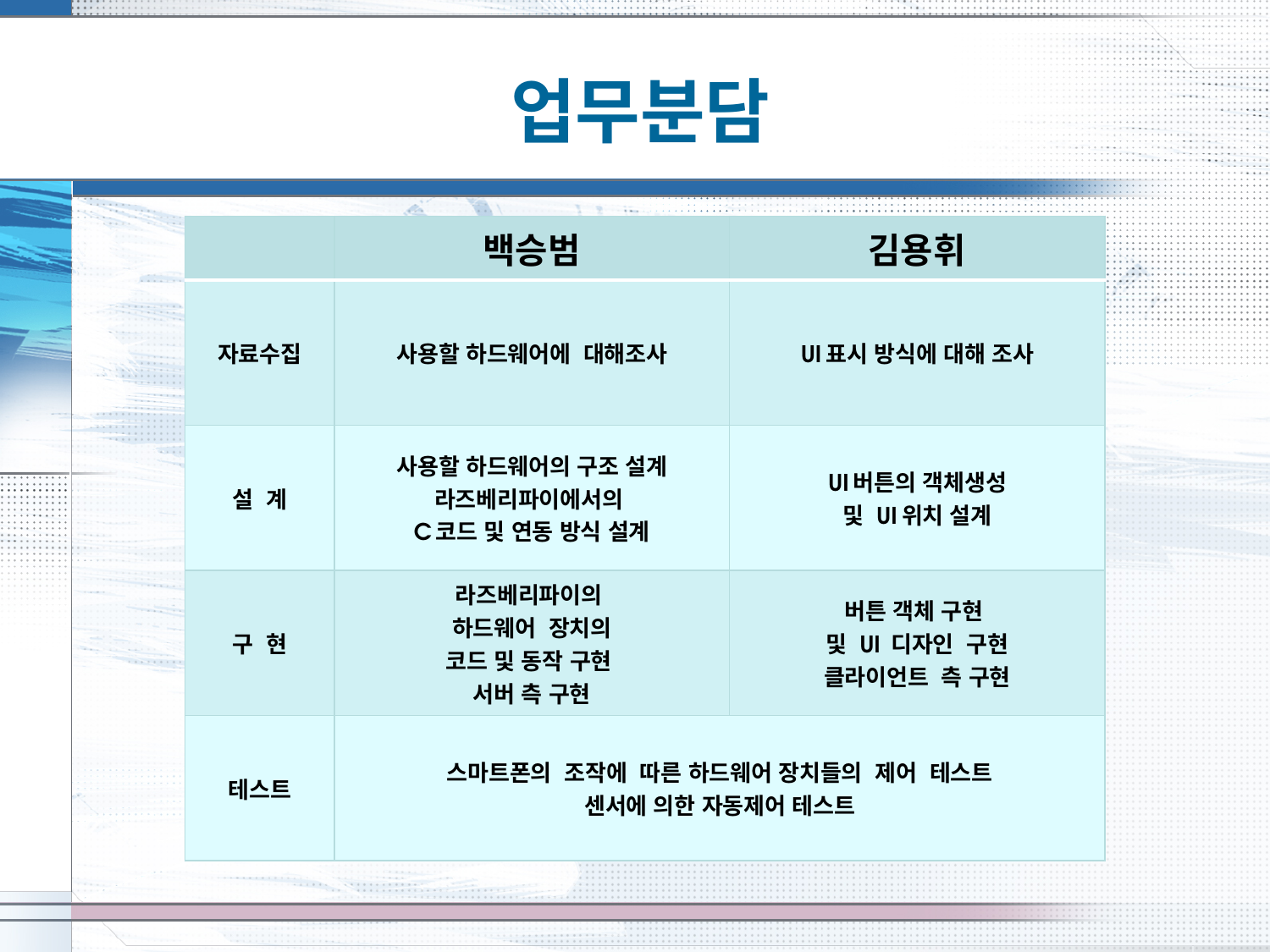

# 업무분담
|  | 백승범 | 김용휘 |
| --- | --- | --- |
| 자료수집 | 사용할 하드웨어에 대해조사 | UI표시 방식에 대해 조사 |
| 설 계 | 사용할 하드웨어의 구조 설계 라즈베리파이에서의 C코드 및 연동 방식 설계 | UI버튼의 객체생성 및 UI위치 설계 |
| 구 현 | 라즈베리파이의 하드웨어 장치의 코드 및 동작 구현 서버 측 구현 | 버튼 객체 구현 및 UI 디자인 구현 클라이언트 측 구현 |
| 테스트 | 스마트폰의 조작에 따른 하드웨어 장치들의 제어 테스트 센서에 의한 자동제어 테스트 |  |